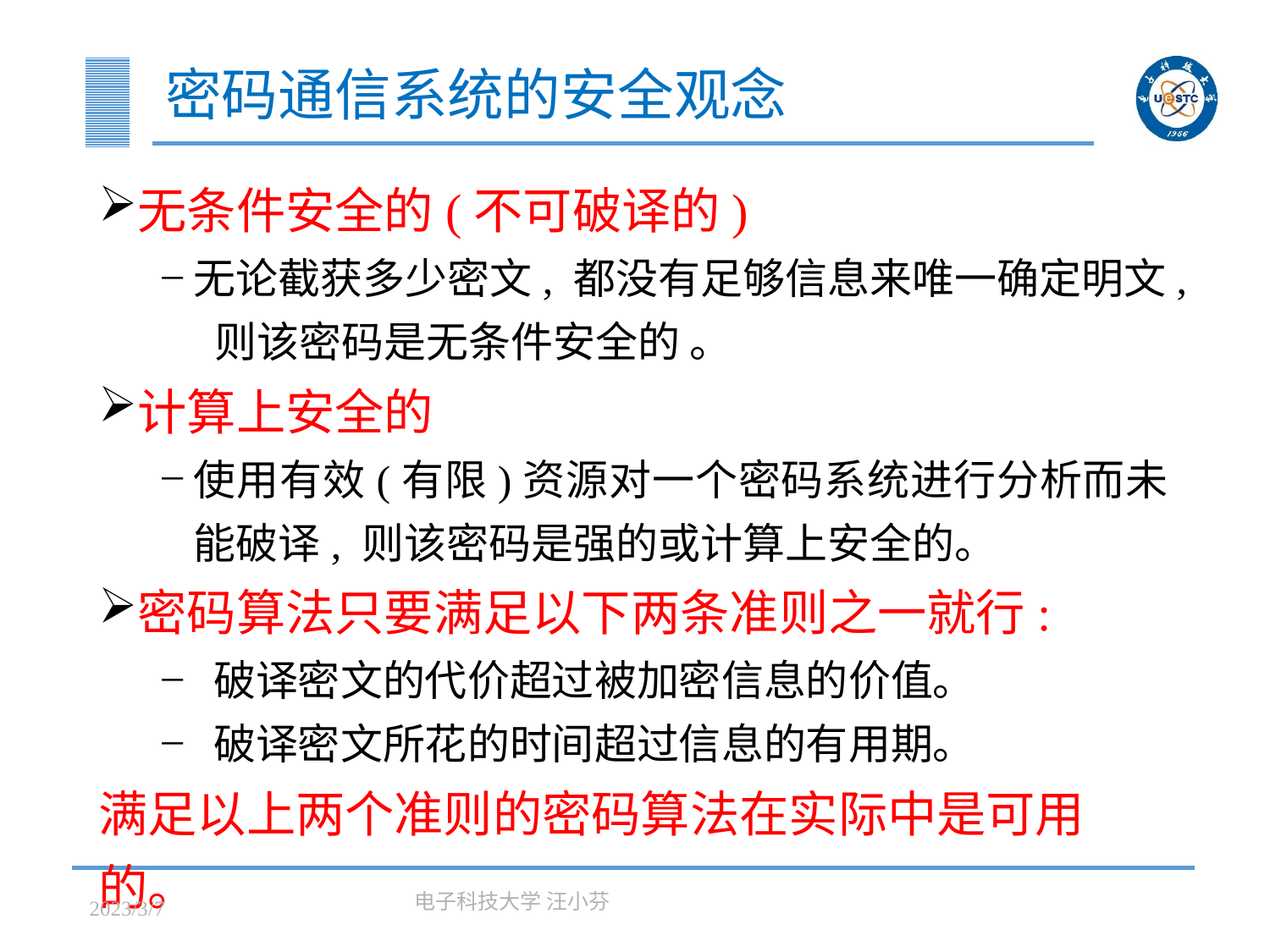

# 密码通信系统的安全观念
无条件安全的(不可破译的)
无论截获多少密文, 都没有足够信息来唯一确定明文, 则该密码是无条件安全的 。
计算上安全的
使用有效(有限)资源对一个密码系统进行分析而未能破译, 则该密码是强的或计算上安全的。
密码算法只要满足以下两条准则之一就行:
 破译密文的代价超过被加密信息的价值。
 破译密文所花的时间超过信息的有用期。
满足以上两个准则的密码算法在实际中是可用的。
2023/3/7
电子科技大学 汪小芬